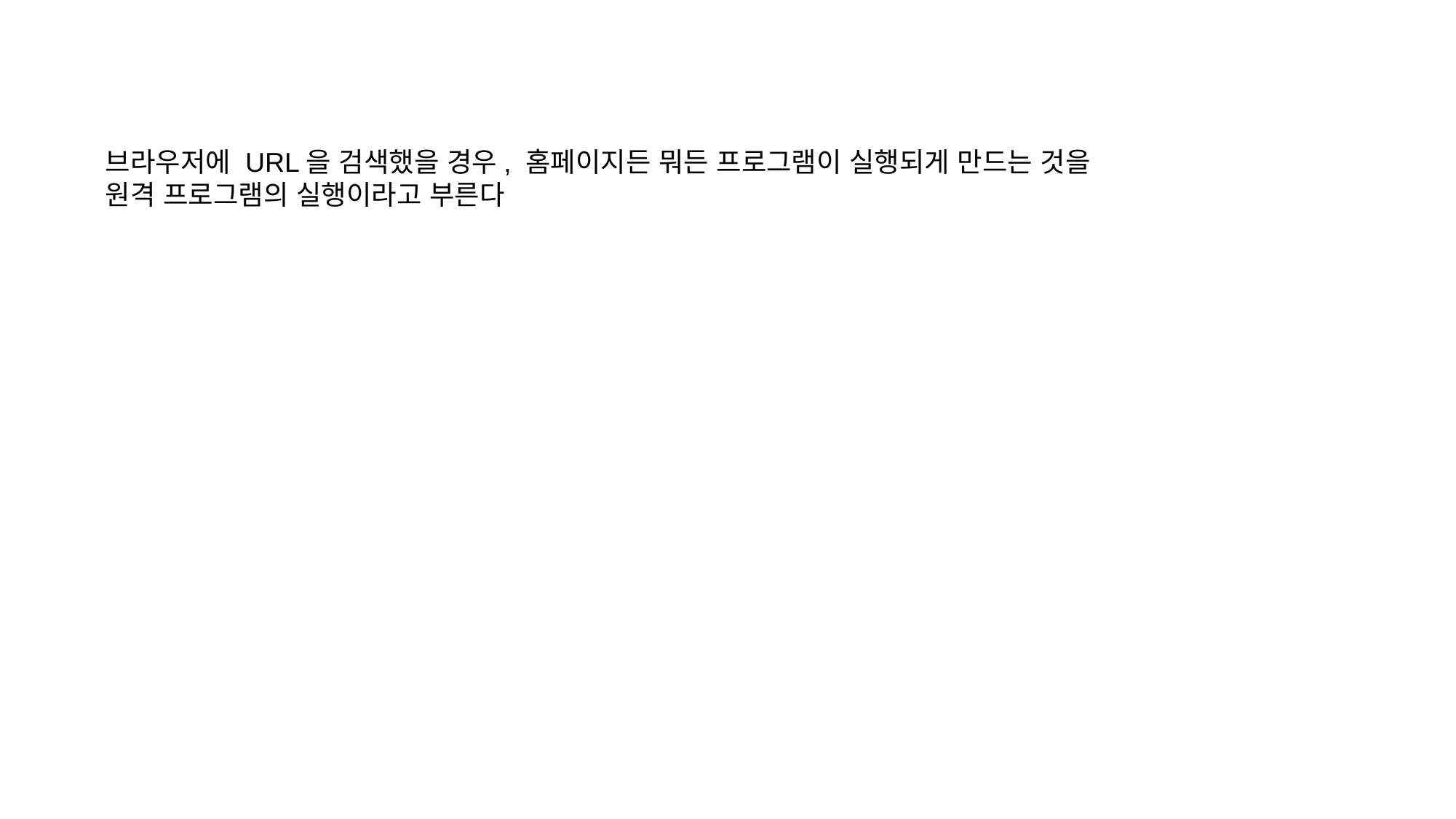

브라우저에 URL을 검색했을 경우, 홈페이지든 뭐든 프로그램이 실행되게 만드는 것을
원격 프로그램의 실행이라고 부른다